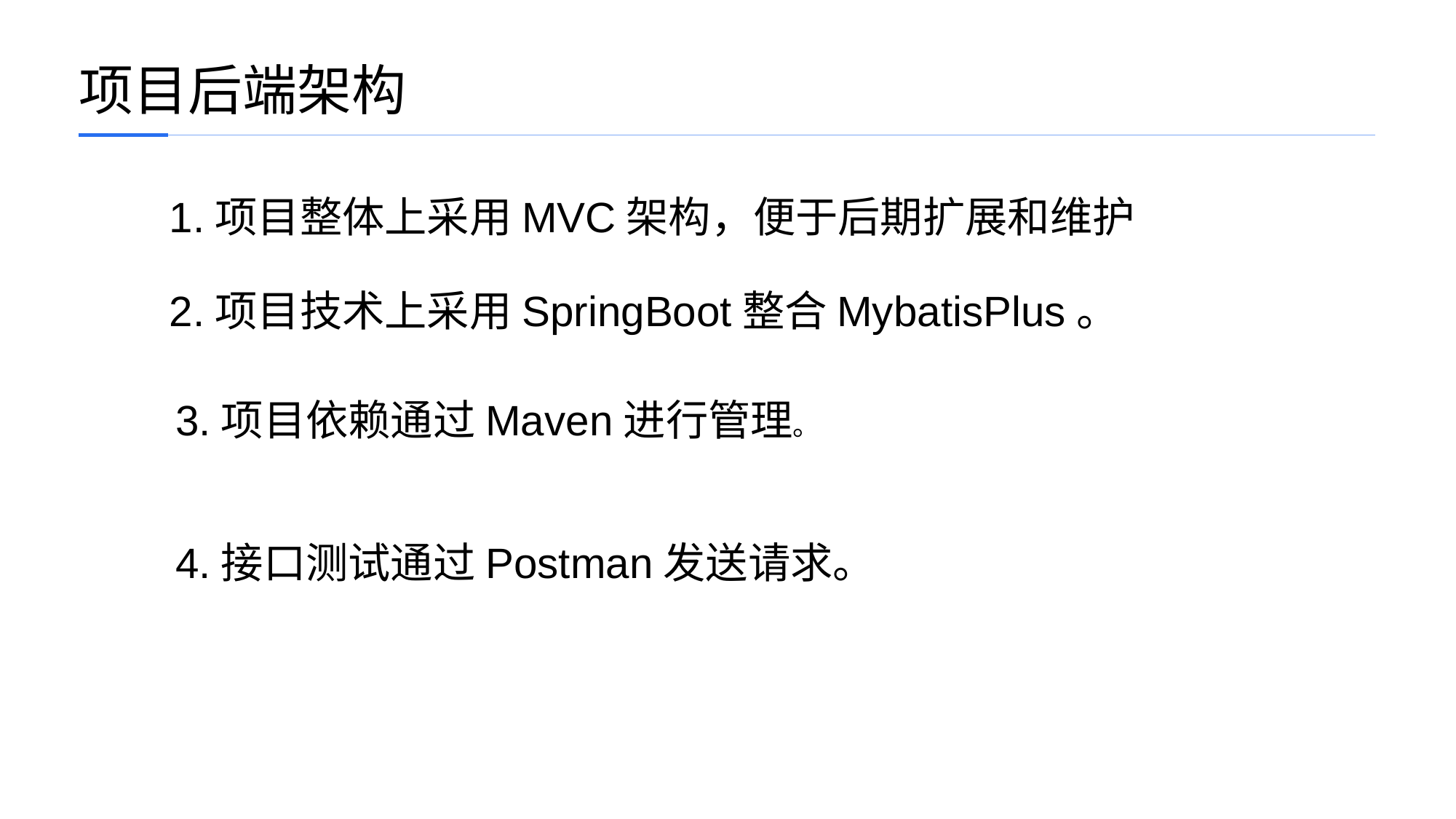

项目后端架构
1.项目整体上采用MVC架构，便于后期扩展和维护
2.项目技术上采用SpringBoot整合MybatisPlus。
3.项目依赖通过Maven进行管理。
4.接口测试通过Postman发送请求。